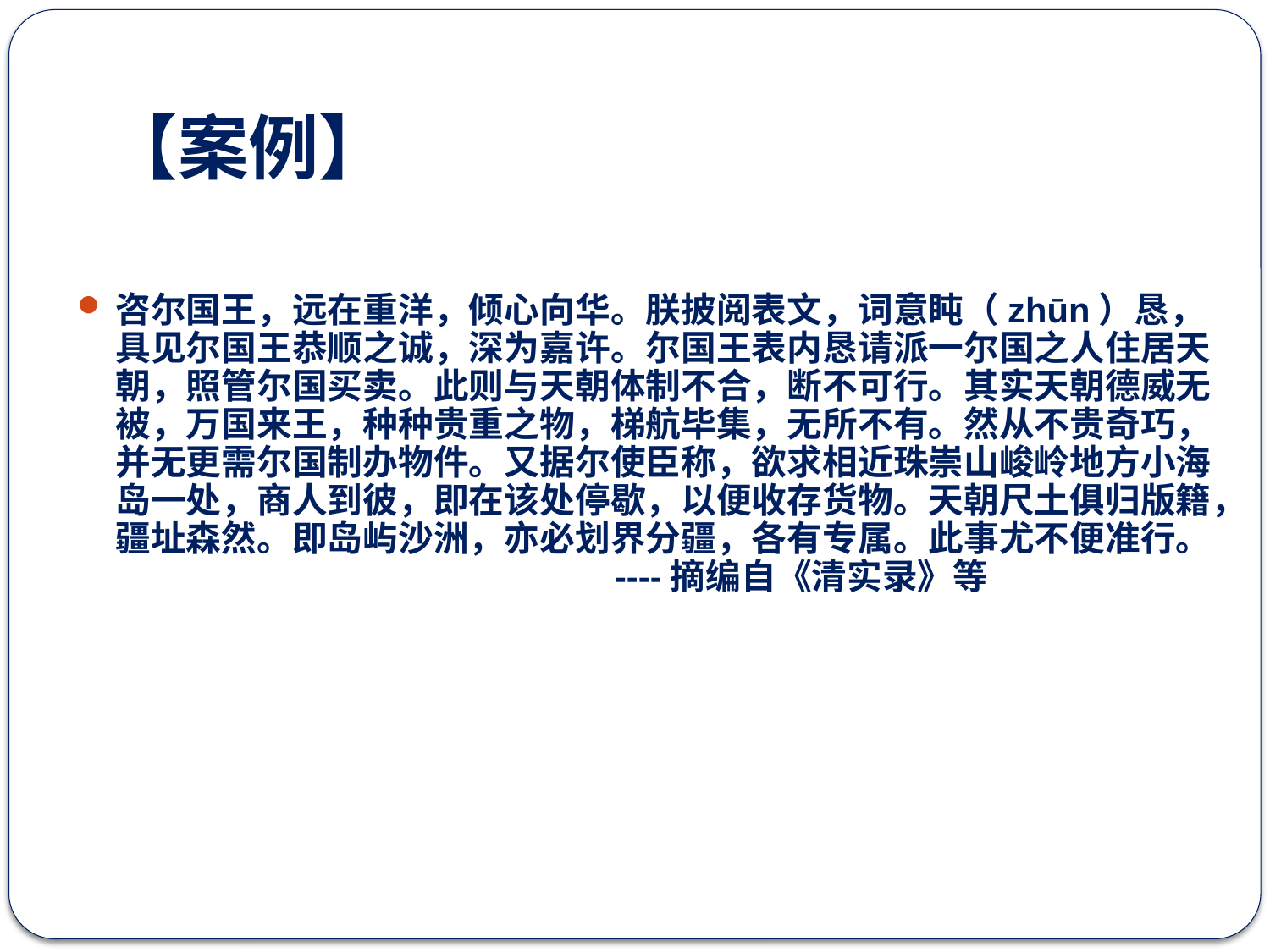

# 【案例】
咨尔国王，远在重洋，倾心向华。朕披阅表文，词意盹（zhūn）恳，具见尔国王恭顺之诚，深为嘉许。尔国王表内恳请派一尔国之人住居天朝，照管尔国买卖。此则与天朝体制不合，断不可行。其实天朝德威无被，万国来王，种种贵重之物，梯航毕集，无所不有。然从不贵奇巧，并无更需尔国制办物件。又据尔使臣称，欲求相近珠崇山峻岭地方小海岛一处，商人到彼，即在该处停歇，以便收存货物。天朝尺土俱归版籍，疆址森然。即岛屿沙洲，亦必划界分疆，各有专属。此事尤不便准行。
                                                             ----摘编自《清实录》等